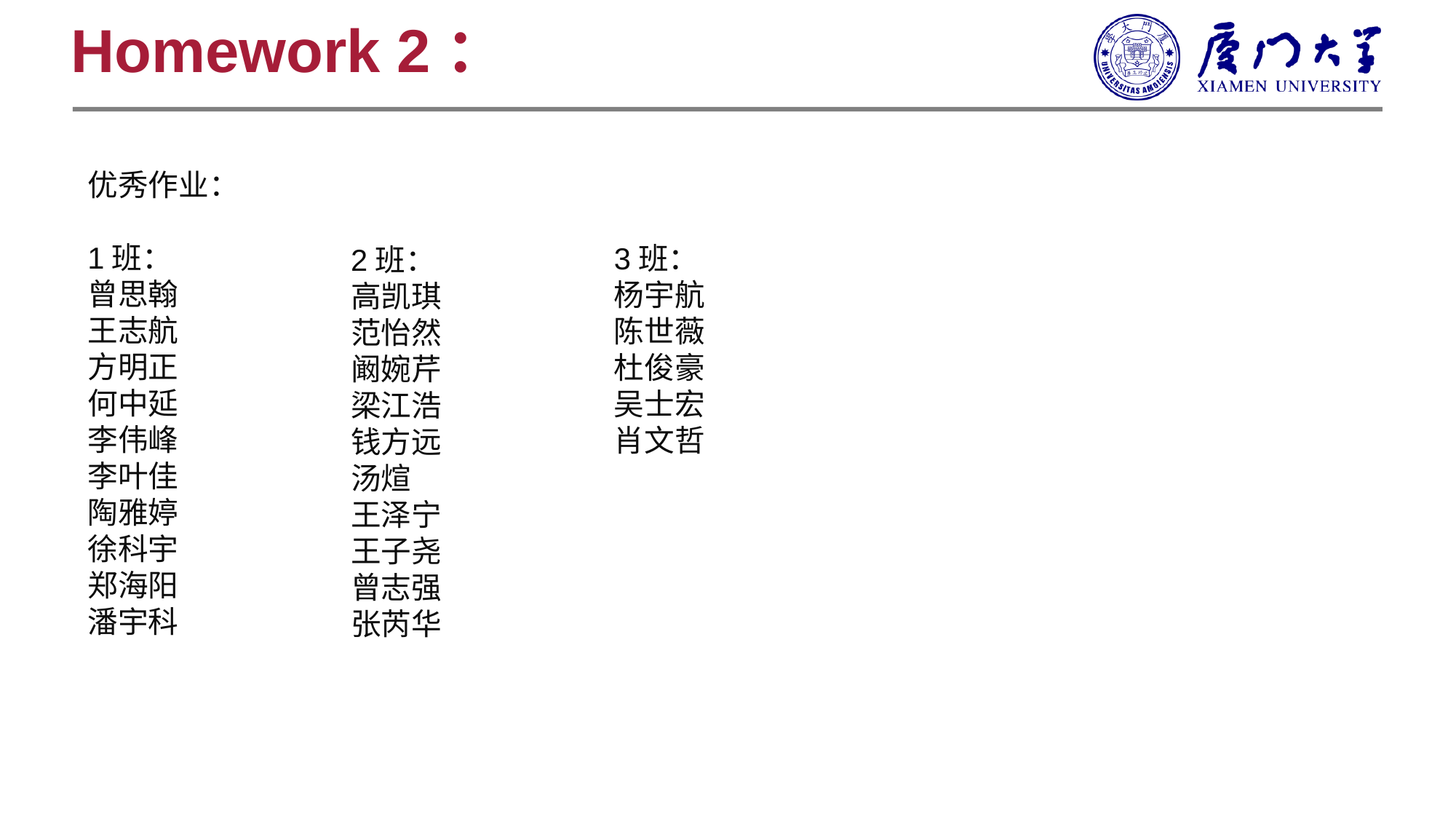

Homework 2：
优秀作业：

1班：
曾思翰
王志航
方明正
何中延
李伟峰
李叶佳
陶雅婷
徐科宇
郑海阳
潘宇科
3班：
杨宇航
陈世薇
杜俊豪
吴士宏
肖文哲
2班：
高凯琪
范怡然
阚婉芹
梁江浩
钱方远
汤煊
王泽宁
王子尧
曾志强
张芮华